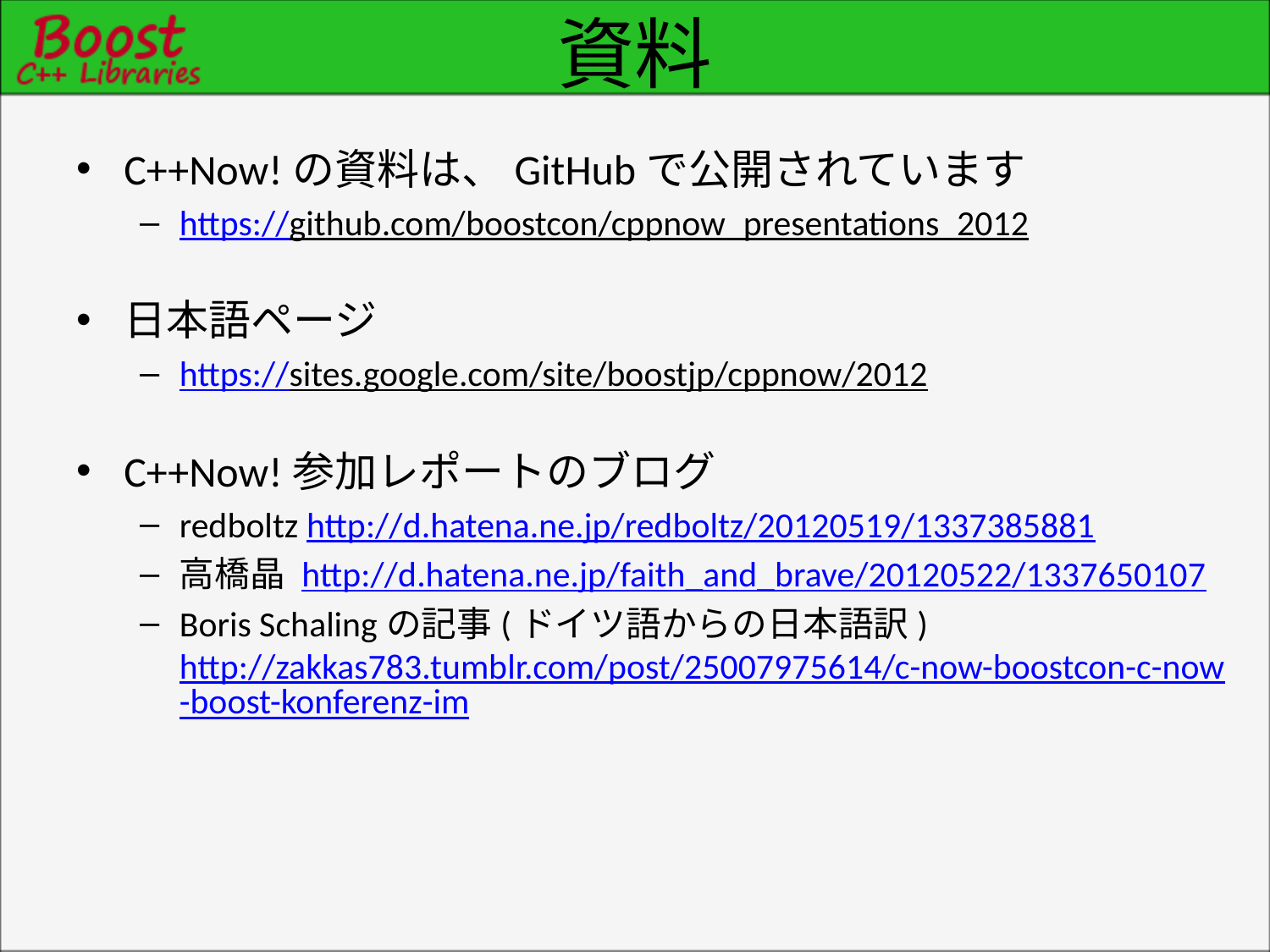

# 資料
C++Now!の資料は、GitHubで公開されています
https://github.com/boostcon/cppnow_presentations_2012
日本語ページ
https://sites.google.com/site/boostjp/cppnow/2012
C++Now!参加レポートのブログ
redboltz http://d.hatena.ne.jp/redboltz/20120519/1337385881
高橋晶 http://d.hatena.ne.jp/faith_and_brave/20120522/1337650107
Boris Schalingの記事(ドイツ語からの日本語訳)
http://zakkas783.tumblr.com/post/25007975614/c-now-boostcon-c-now-boost-konferenz-im